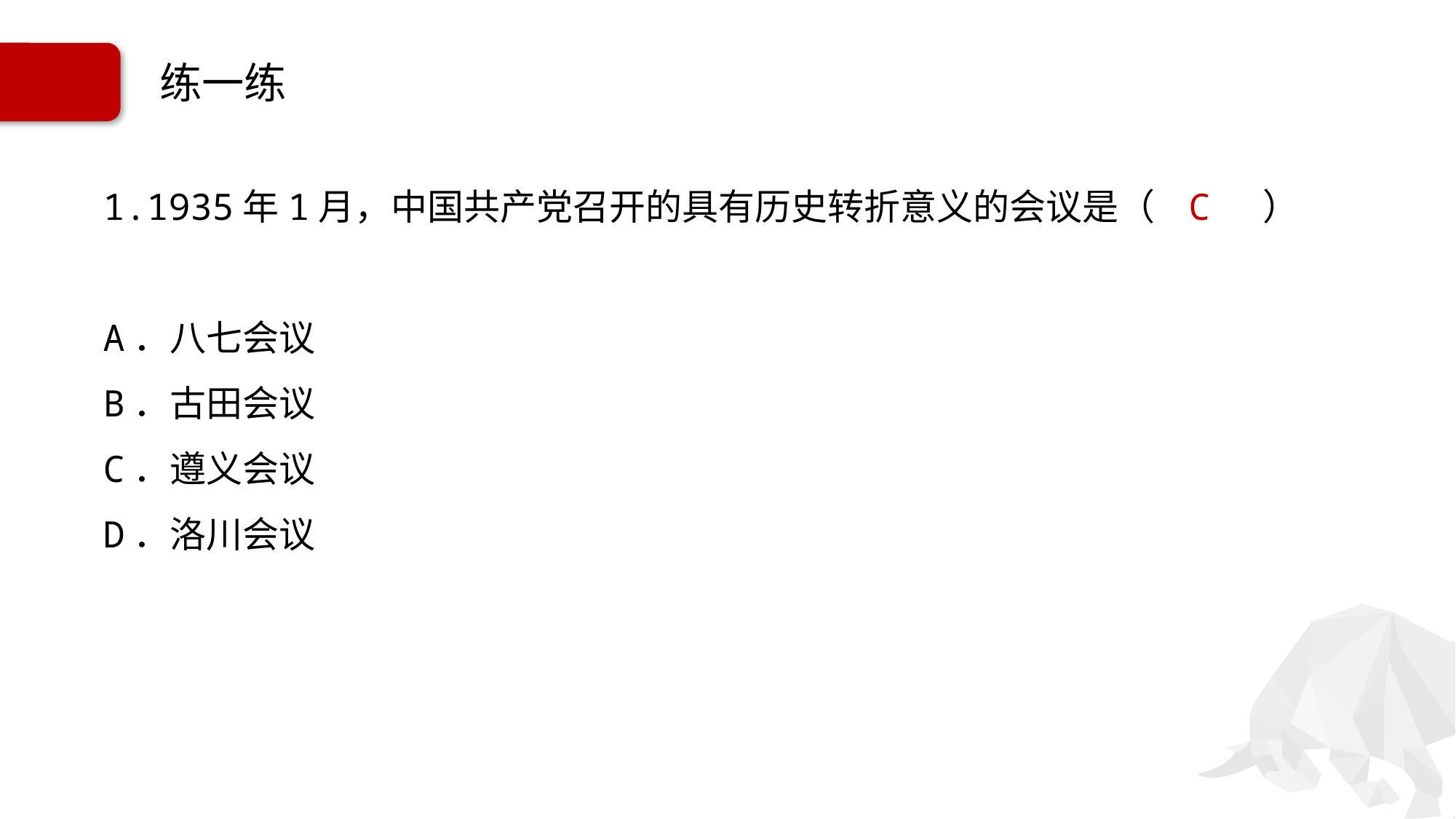

# 练一练
1.1935年1月，中国共产党召开的具有历史转折意义的会议是（   C  ）

A．八七会议
B．古田会议
C．遵义会议
D．洛川会议